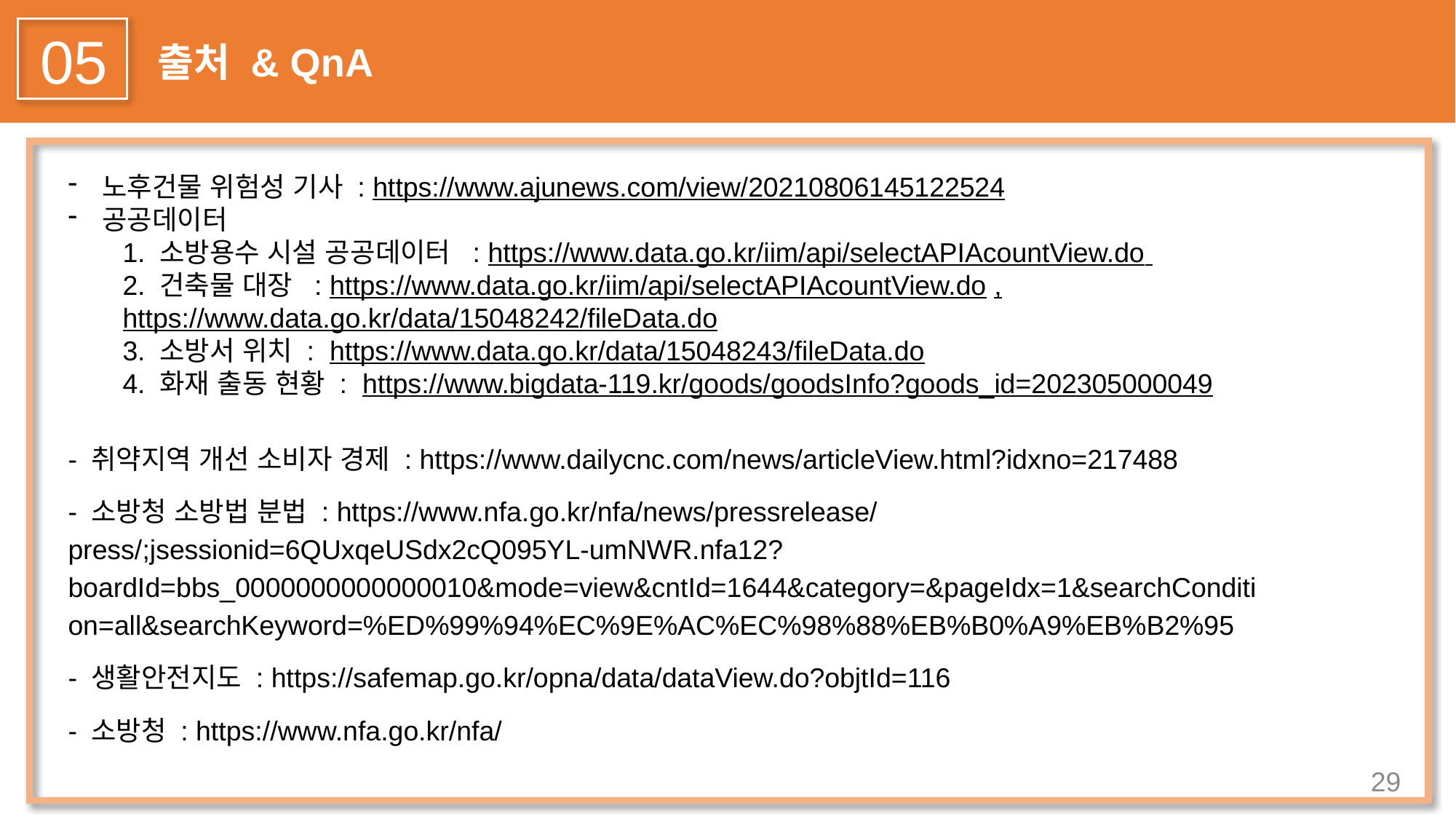

05
출처 & QnA

노후건물 위험성 기사 : https://www.ajunews.com/view/20210806145122524
공공데이터
1. 소방용수 시설 공공데이터  : https://www.data.go.kr/iim/api/selectAPIAcountView.do
2. 건축물 대장  : https://www.data.go.kr/iim/api/selectAPIAcountView.do ,https://www.data.go.kr/data/15048242/fileData.do
3. 소방서 위치 :  https://www.data.go.kr/data/15048243/fileData.do
4. 화재 출동 현황 :  https://www.bigdata-119.kr/goods/goodsInfo?goods_id=202305000049
- 취약지역 개선 소비자 경제 : https://www.dailycnc.com/news/articleView.html?idxno=217488
- 소방청 소방법 분법 : https://www.nfa.go.kr/nfa/news/pressrelease/press/;jsessionid=6QUxqeUSdx2cQ095YL-umNWR.nfa12?boardId=bbs_0000000000000010&mode=view&cntId=1644&category=&pageIdx=1&searchCondition=all&searchKeyword=%ED%99%94%EC%9E%AC%EC%98%88%EB%B0%A9%EB%B2%95
- 생활안전지도 : https://safemap.go.kr/opna/data/dataView.do?objtId=116
- 소방청 : https://www.nfa.go.kr/nfa/

29